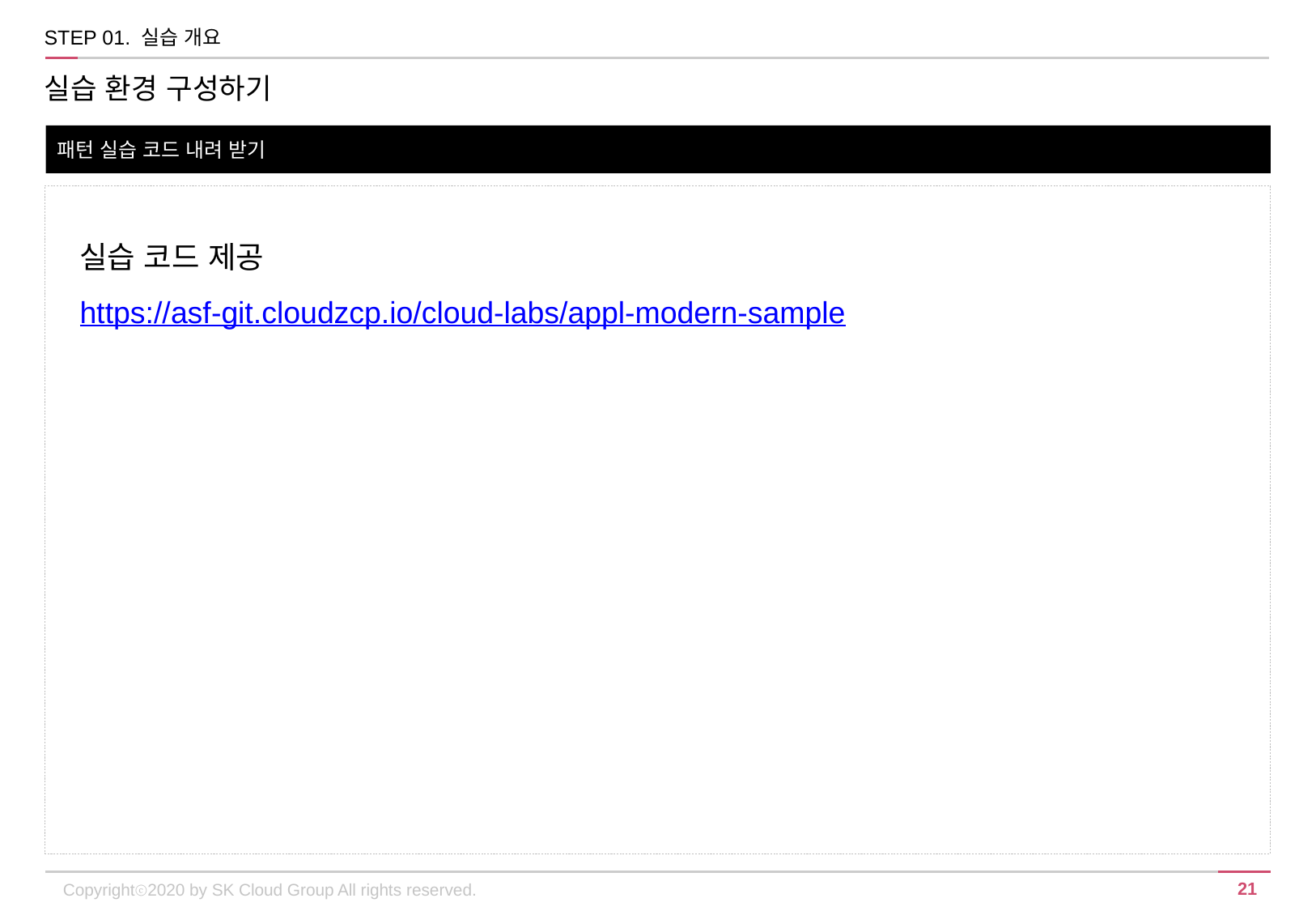

STEP 01. 실습 개요
실습 환경 구성하기
패턴 실습 코드 내려 받기
실습 코드 제공
https://asf-git.cloudzcp.io/cloud-labs/appl-modern-sample
Copyrightⓒ2020 by SK Cloud Group All rights reserved.